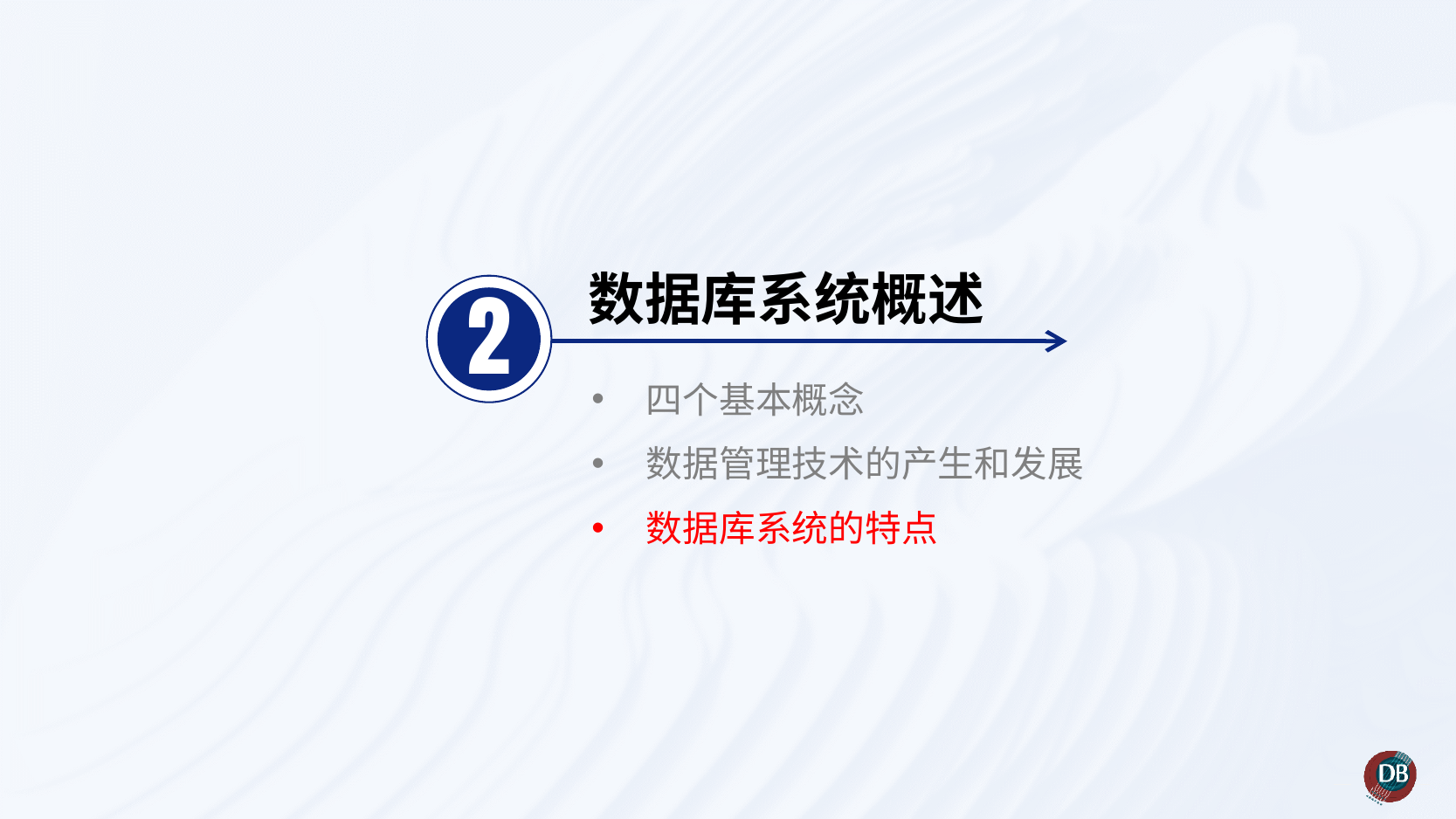

数据库系统概述

2
四个基本概念
数据管理技术的产生和发展
数据库系统的特点